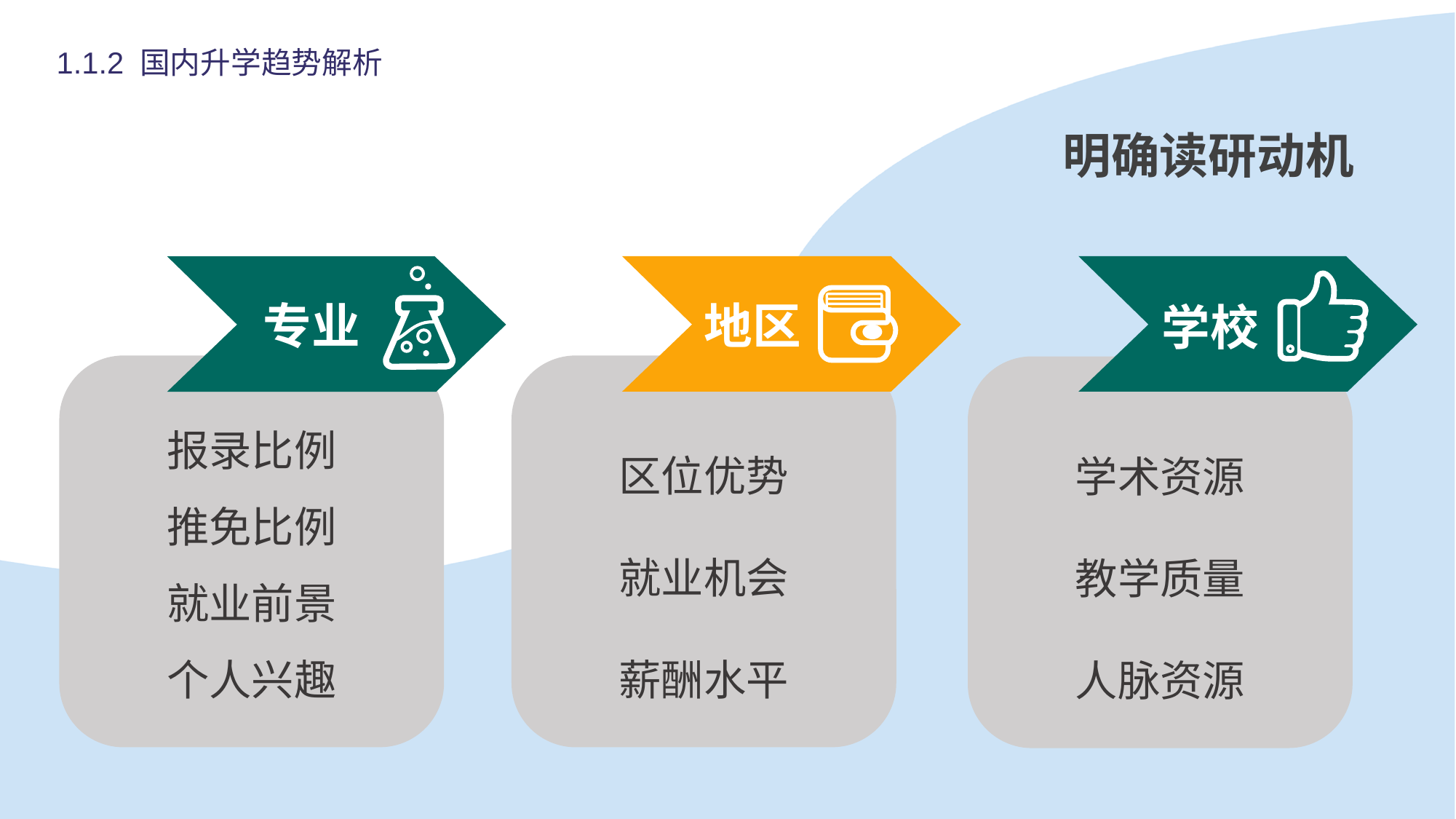

1.1.2 国内升学趋势解析
明确读研动机

专业
地区
学校
报录比例
推免比例
就业前景
个人兴趣
区位优势
就业机会
薪酬水平
学术资源
教学质量
人脉资源